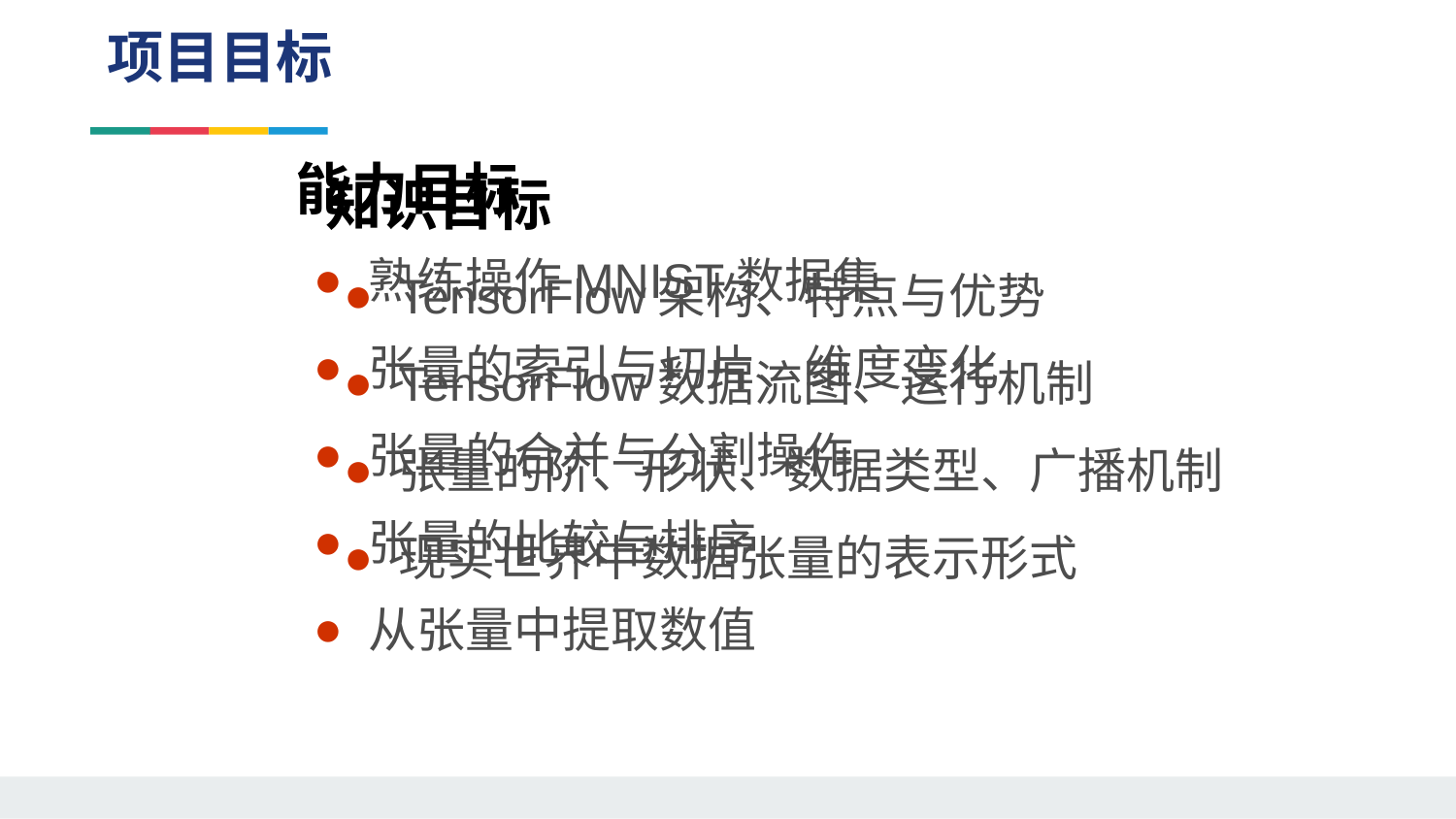

项目目标
能力目标
熟练操作MNIST数据集
张量的索引与切片、维度变化
张量的合并与分割操作
张量的比较与排序
从张量中提取数值
知识目标
TensorFlow架构、特点与优势
TensorFlow数据流图、运行机制
张量的阶、形状、数据类型、广播机制
现实世界中数据张量的表示形式